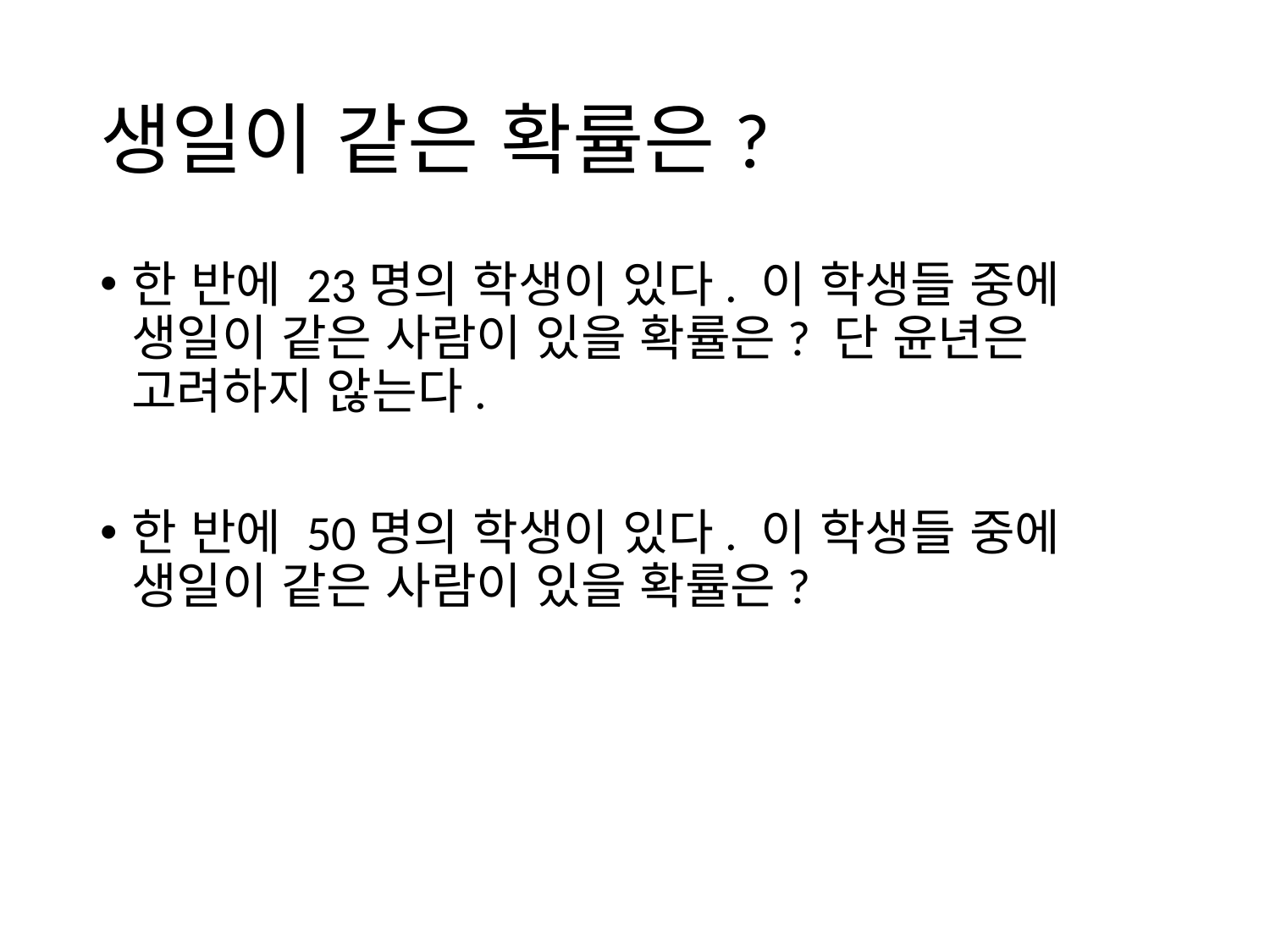

# 생일이 같은 확률은?
한 반에 23명의 학생이 있다. 이 학생들 중에 생일이 같은 사람이 있을 확률은? 단 윤년은 고려하지 않는다.

한 반에 50명의 학생이 있다. 이 학생들 중에 생일이 같은 사람이 있을 확률은?